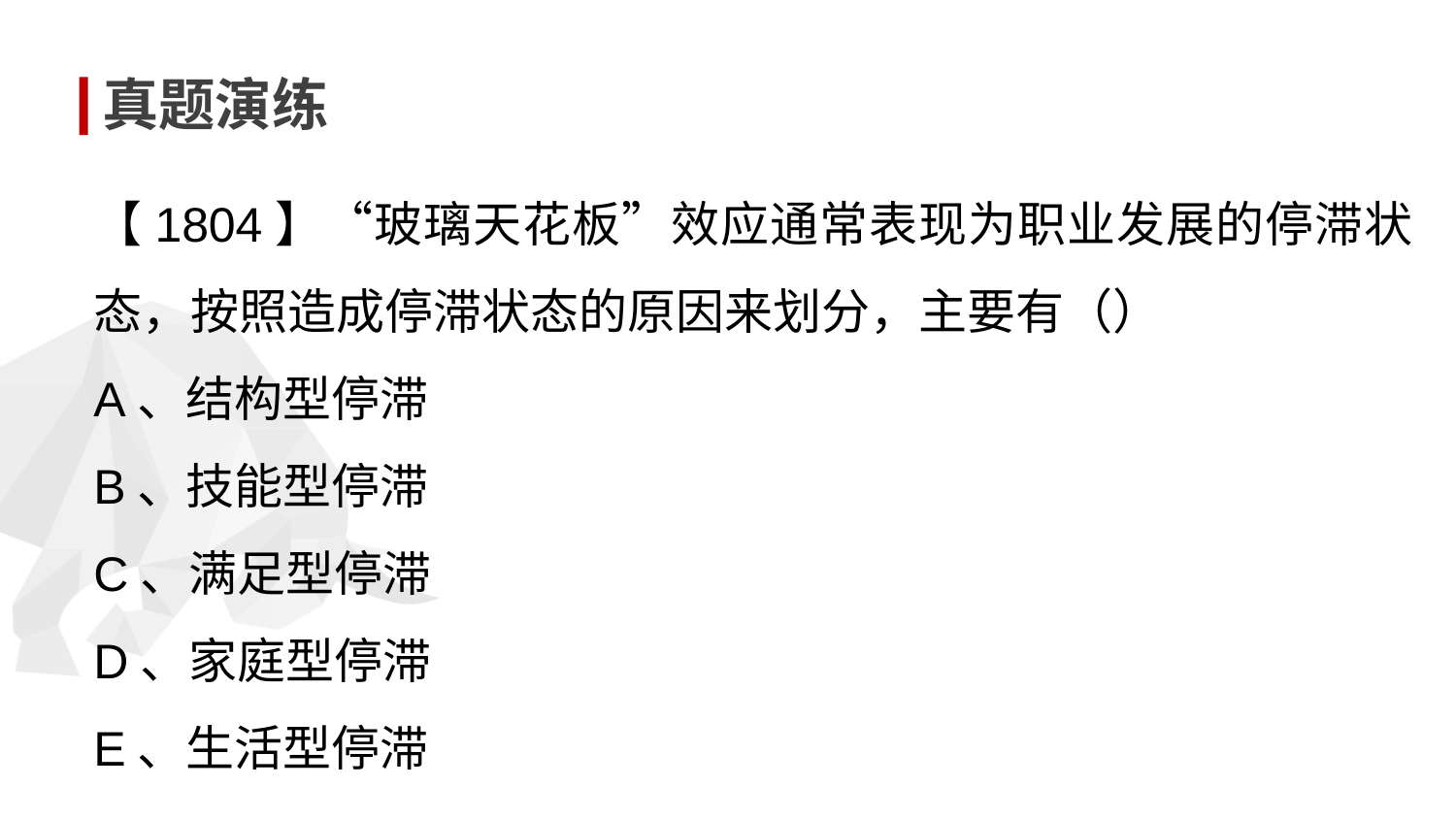

真题演练
【1804】“玻璃天花板”效应通常表现为职业发展的停滞状态，按照造成停滞状态的原因来划分，主要有（）
A、结构型停滞
B、技能型停滞
C、满足型停滞
D、家庭型停滞
E、生活型停滞